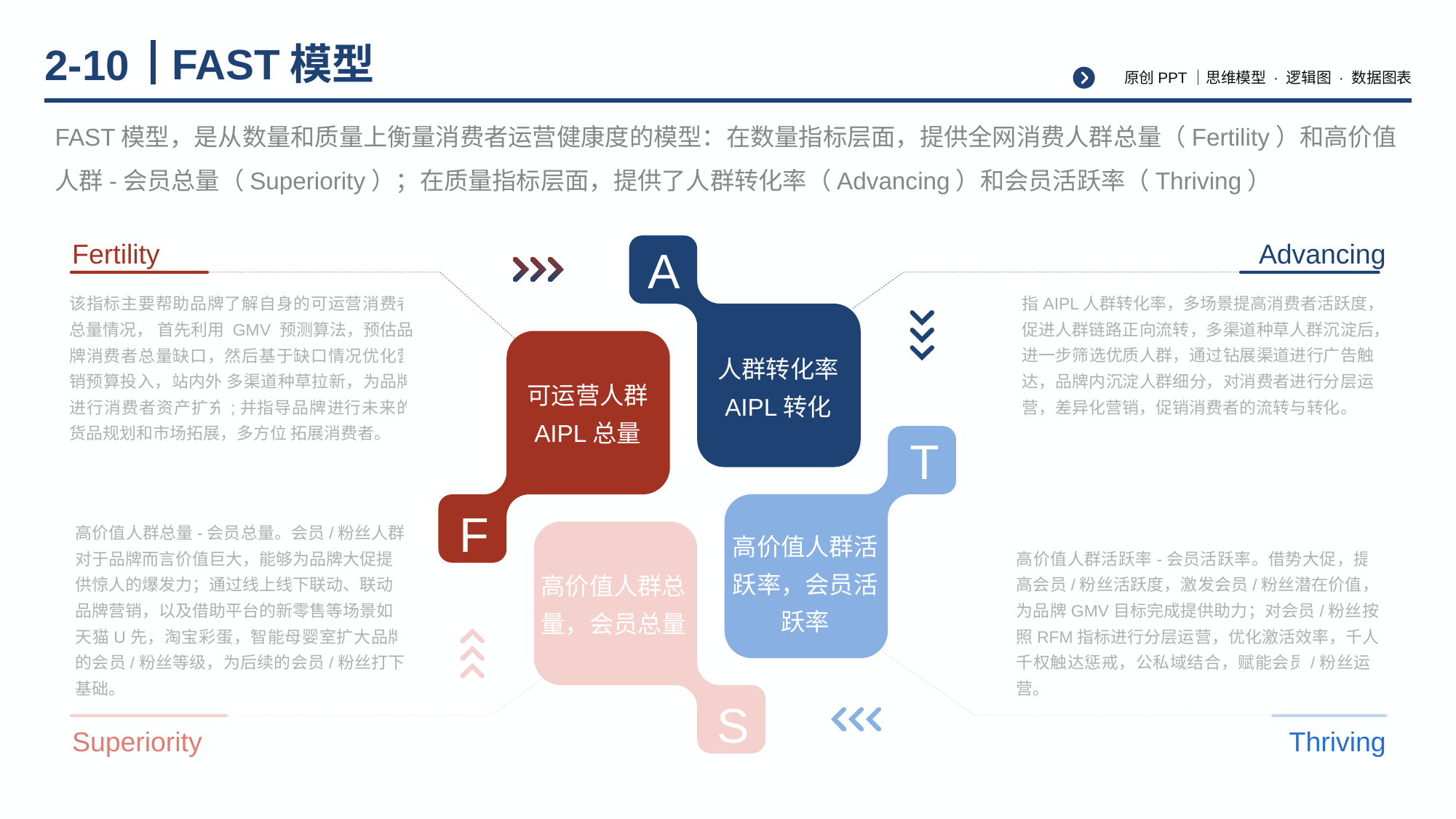

# FAST模型
2-10
FAST模型，是从数量和质量上衡量消费者运营健康度的模型：在数量指标层面，提供全网消费人群总量（Fertility）和高价值人群-会员总量（Superiority）；在质量指标层面，提供了人群转化率（Advancing）和会员活跃率（Thriving）
Fertility
Advancing

A

该指标主要帮助品牌了解自身的可运营消费者总量情况， 首先利用 GMV 预测算法，预估品牌消费者总量缺口，然后基于缺口情况优化营销预算投入，站内外 多渠道种草拉新，为品牌进行消费者资产扩充;并指导品牌进行未来的货品规划和市场拓展，多方位 拓展消费者。
指AIPL人群转化率，多场景提高消费者活跃度，促进人群链路正向流转，多渠道种草人群沉淀后，进一步筛选优质人群，通过钻展渠道进行广告触达，品牌内沉淀人群细分，对消费者进行分层运营，差异化营销，促销消费者的流转与转化。

人群转化率
AIPL转化
可运营人群
AIPL总量

T
F

高价值人群活跃率，会员活跃率
高价值人群总量-会员总量。会员/粉丝人群对于品牌而言价值巨大，能够为品牌大促提供惊人的爆发力；通过线上线下联动、联动品牌营销，以及借助平台的新零售等场景如天猫U先，淘宝彩蛋，智能母婴室扩大品牌的会员/粉丝等级，为后续的会员/粉丝打下基础。
高价值人群总量，会员总量
高价值人群活跃率-会员活跃率。借势大促，提高会员/粉丝活跃度，激发会员/粉丝潜在价值，为品牌GMV目标完成提供助力；对会员/粉丝按照RFM指标进行分层运营，优化激活效率，千人千权触达惩戒，公私域结合，赋能会员/粉丝运营。

S

Superiority
Thriving